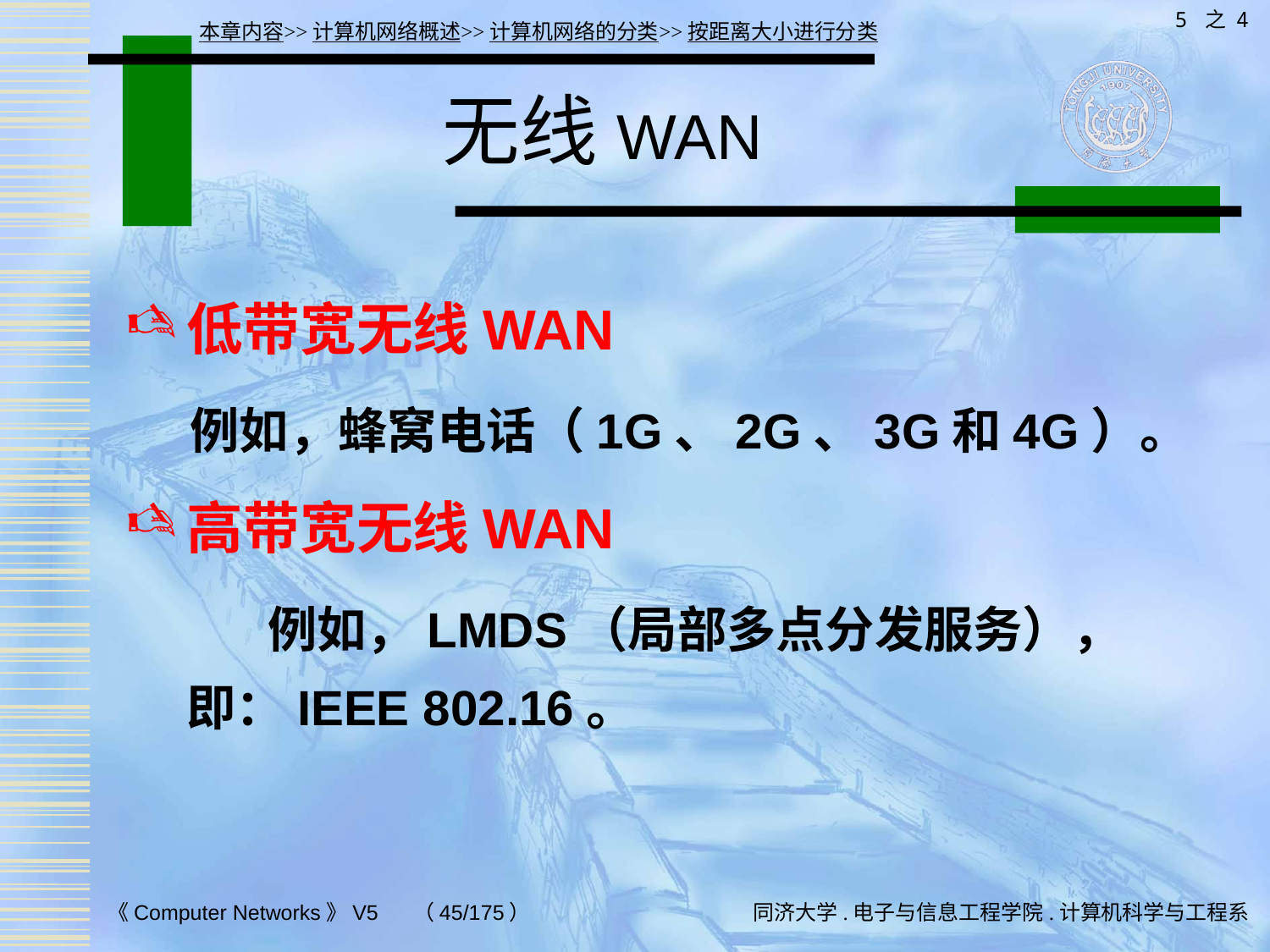

5 之 4
本章内容>>计算机网络概述>>计算机网络的分类>>按距离大小进行分类
# 无线WAN
低带宽无线WAN
    例如，蜂窝电话（1G、2G、3G和4G）。
高带宽无线WAN
          例如，LMDS（局部多点分发服务），即：IEEE 802.16。